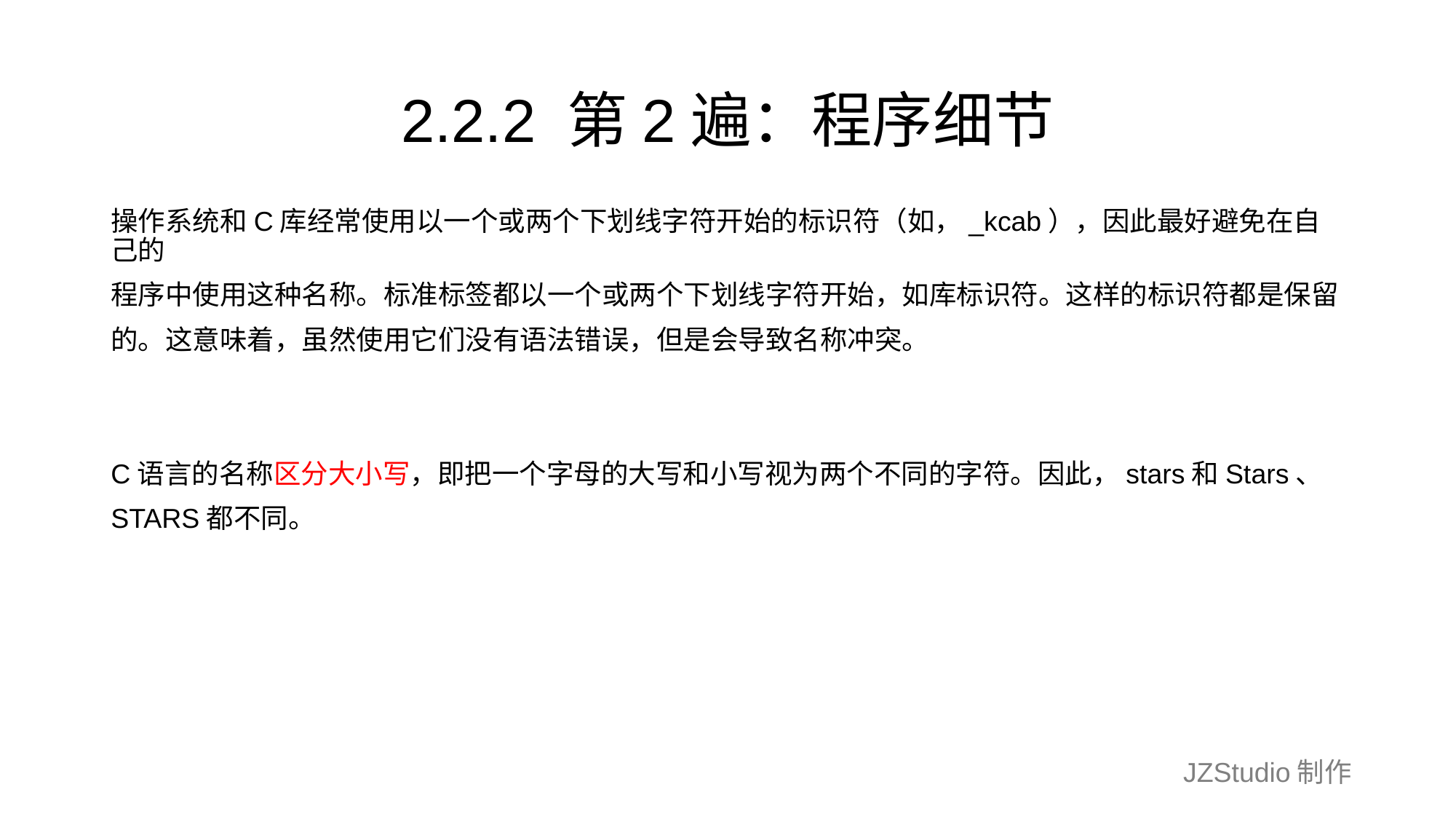

# 2.2.2 第2遍：程序细节
操作系统和C库经常使用以一个或两个下划线字符开始的标识符（如，_kcab），因此最好避免在自己的
程序中使用这种名称。标准标签都以一个或两个下划线字符开始，如库标识符。这样的标识符都是保留
的。这意味着，虽然使用它们没有语法错误，但是会导致名称冲突。

C语言的名称区分大小写，即把一个字母的大写和小写视为两个不同的字符。因此，stars和Stars、
STARS都不同。